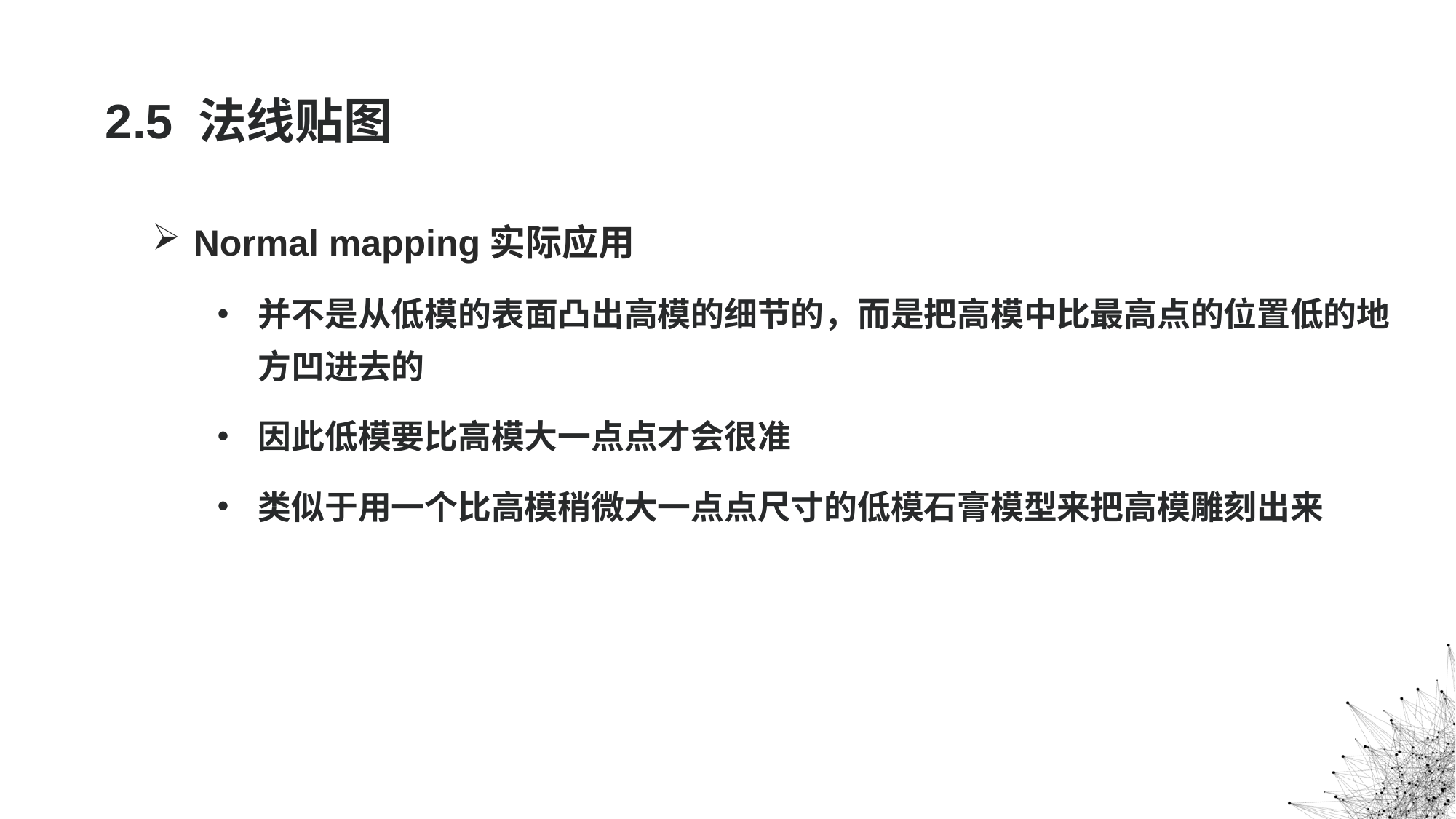

# 2.5 法线贴图
Normal mapping实际应用
并不是从低模的表面凸出高模的细节的，而是把高模中比最高点的位置低的地方凹进去的
因此低模要比高模大一点点才会很准
类似于用一个比高模稍微大一点点尺寸的低模石膏模型来把高模雕刻出来